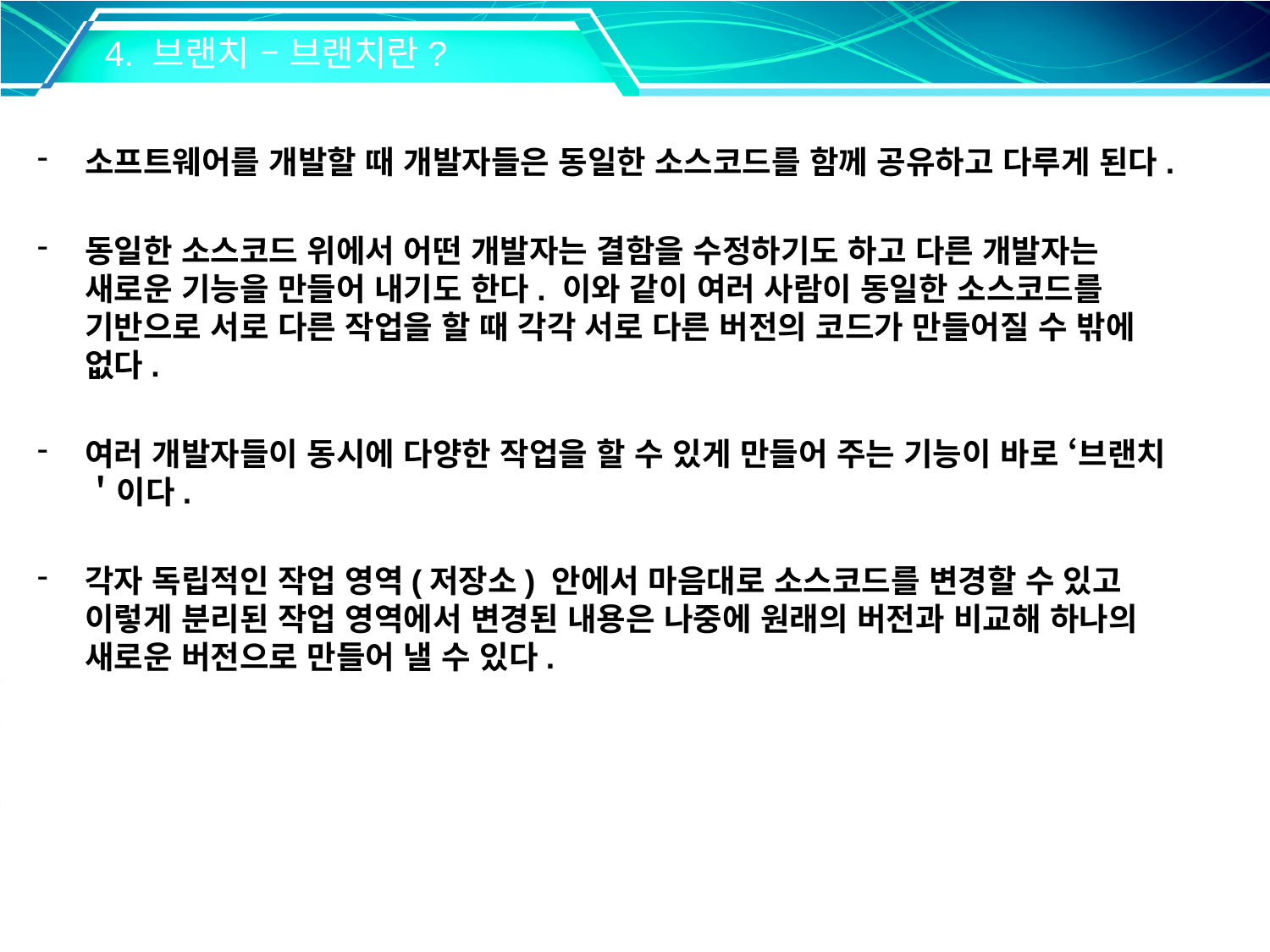

4. 브랜치 – 브랜치란?
소프트웨어를 개발할 때 개발자들은 동일한 소스코드를 함께 공유하고 다루게 된다.

동일한 소스코드 위에서 어떤 개발자는 결함을 수정하기도 하고 다른 개발자는 새로운 기능을 만들어 내기도 한다. 이와 같이 여러 사람이 동일한 소스코드를 기반으로 서로 다른 작업을 할 때 각각 서로 다른 버전의 코드가 만들어질 수 밖에 없다.

여러 개발자들이 동시에 다양한 작업을 할 수 있게 만들어 주는 기능이 바로 ‘브랜치＇이다.

각자 독립적인 작업 영역(저장소) 안에서 마음대로 소스코드를 변경할 수 있고 이렇게 분리된 작업 영역에서 변경된 내용은 나중에 원래의 버전과 비교해 하나의 새로운 버전으로 만들어 낼 수 있다.